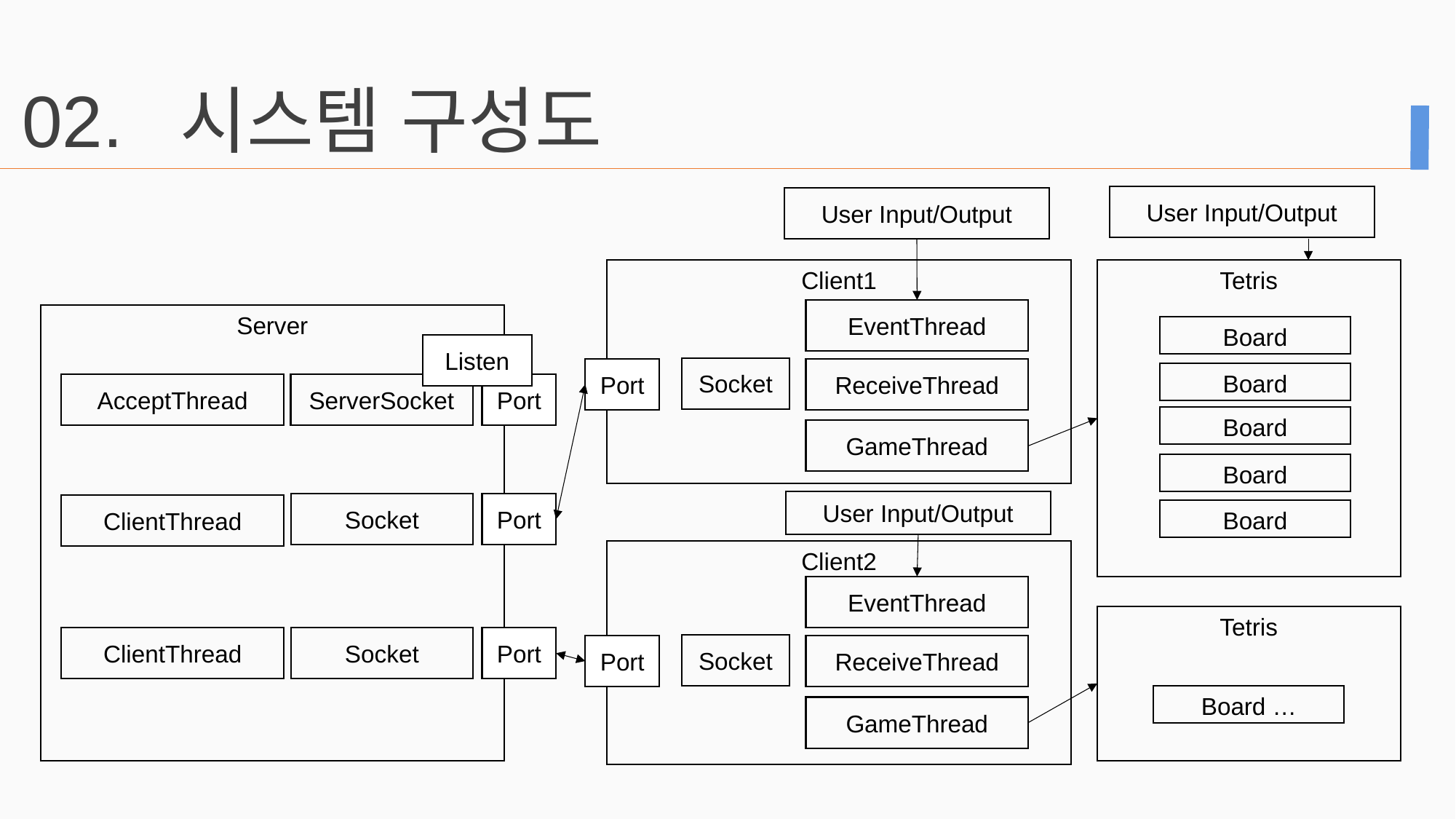

02.
시스템 구성도
User Input/Output
User Input/Output
Tetris
Client1
EventThread
Server
Board
Listen
Socket
Port
ReceiveThread
Board
AcceptThread
ServerSocket
Port
Board
GameThread
Board
User Input/Output
Socket
Port
ClientThread
Board
Client2
EventThread
Tetris
ClientThread
Socket
Port
Socket
Port
ReceiveThread
Board …
GameThread